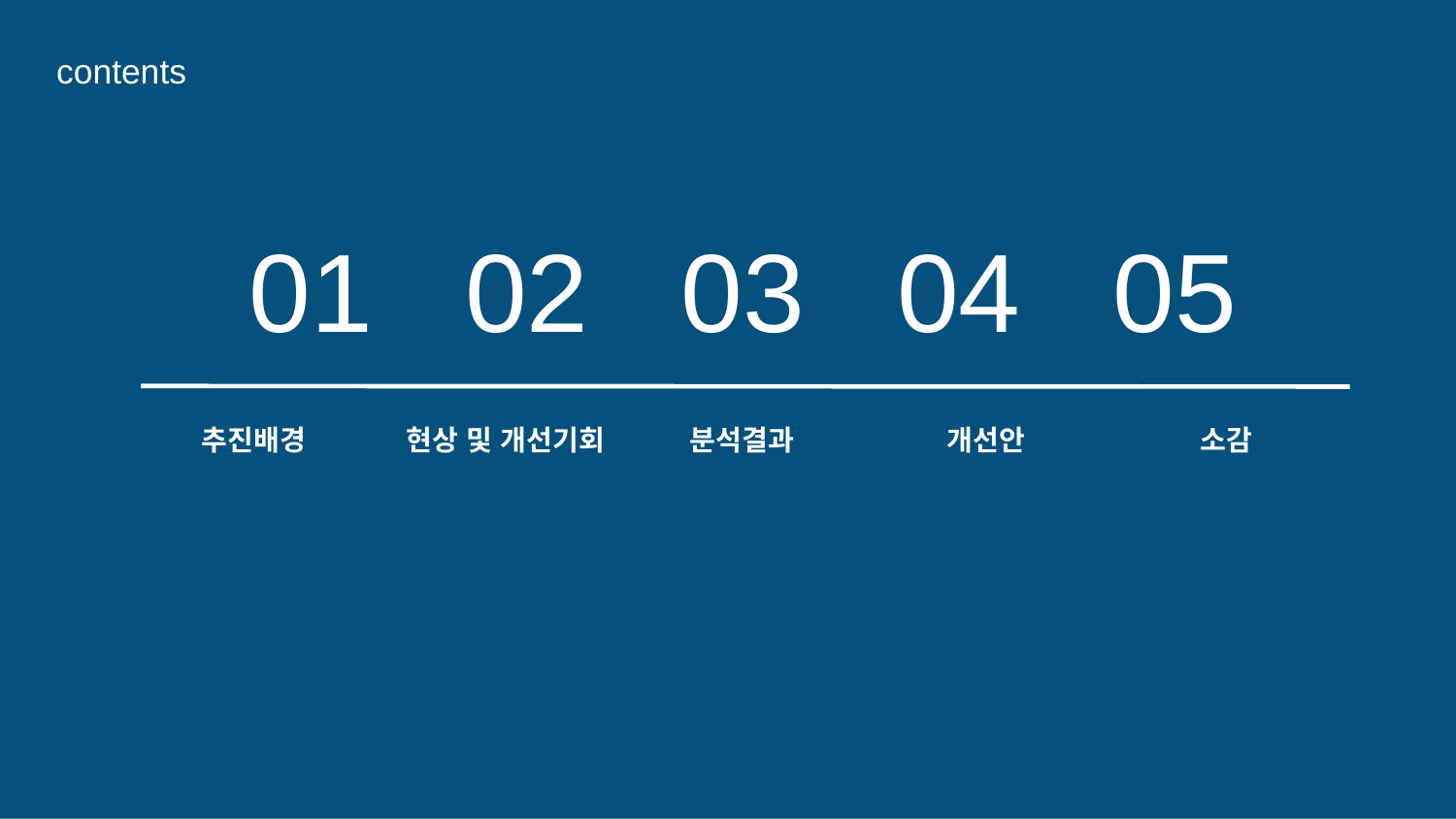

contents

01   02   03   04   05
추진배경
현상 및 개선기회
분석결과
개선안
소감